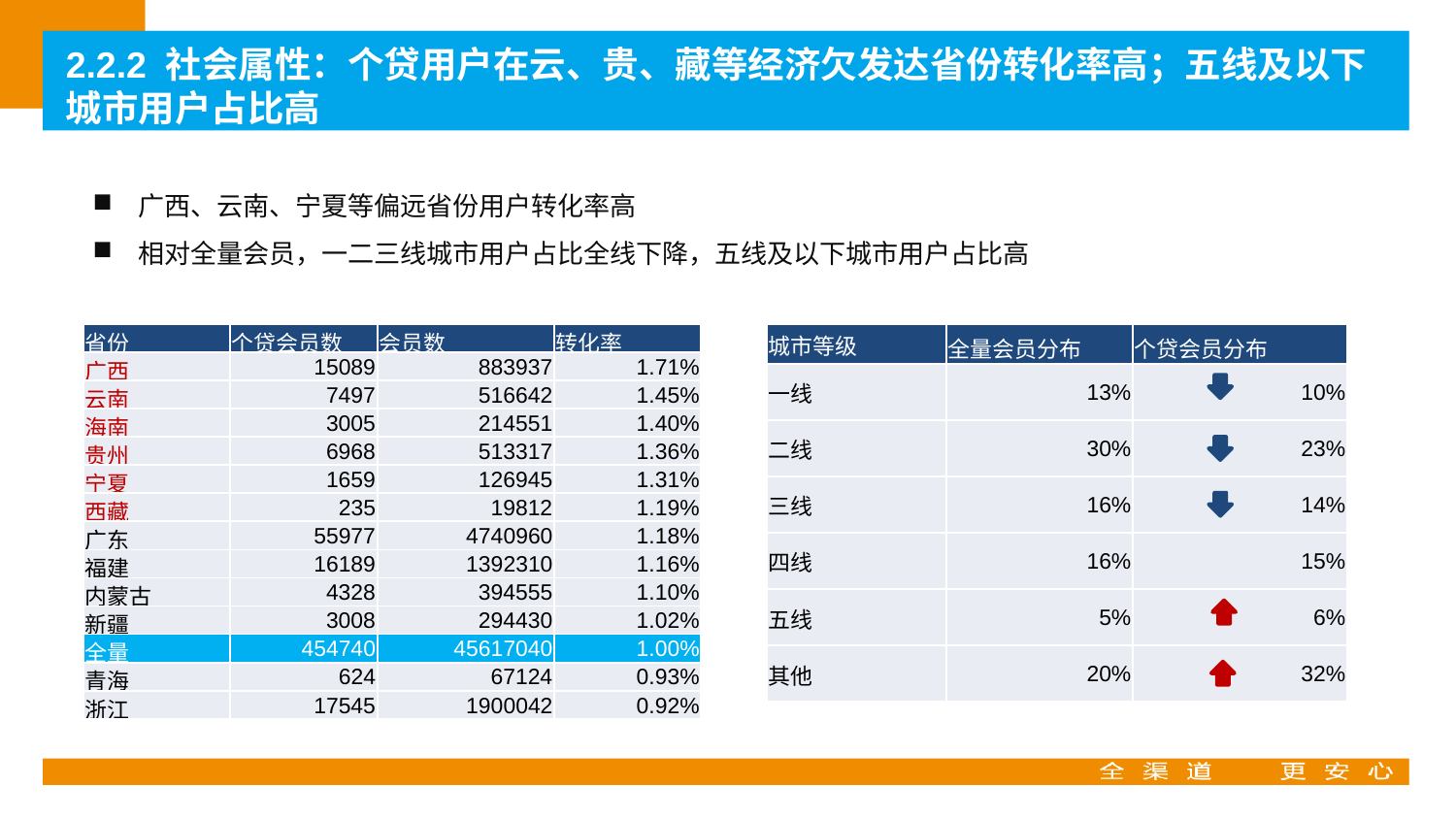

2.2.2 社会属性：个贷用户在云、贵、藏等经济欠发达省份转化率高；五线及以下城市用户占比高
广西、云南、宁夏等偏远省份用户转化率高
相对全量会员，一二三线城市用户占比全线下降，五线及以下城市用户占比高
| 省份 | 个贷会员数 | 会员数 | 转化率 |
| --- | --- | --- | --- |
| 广西 | 15089 | 883937 | 1.71% |
| 云南 | 7497 | 516642 | 1.45% |
| 海南 | 3005 | 214551 | 1.40% |
| 贵州 | 6968 | 513317 | 1.36% |
| 宁夏 | 1659 | 126945 | 1.31% |
| 西藏 | 235 | 19812 | 1.19% |
| 广东 | 55977 | 4740960 | 1.18% |
| 福建 | 16189 | 1392310 | 1.16% |
| 内蒙古 | 4328 | 394555 | 1.10% |
| 新疆 | 3008 | 294430 | 1.02% |
| 全量 | 454740 | 45617040 | 1.00% |
| 青海 | 624 | 67124 | 0.93% |
| 浙江 | 17545 | 1900042 | 0.92% |
| 城市等级 | 全量会员分布 | 个贷会员分布 |
| --- | --- | --- |
| 一线 | 13% | 10% |
| 二线 | 30% | 23% |
| 三线 | 16% | 14% |
| 四线 | 16% | 15% |
| 五线 | 5% | 6% |
| 其他 | 20% | 32% |